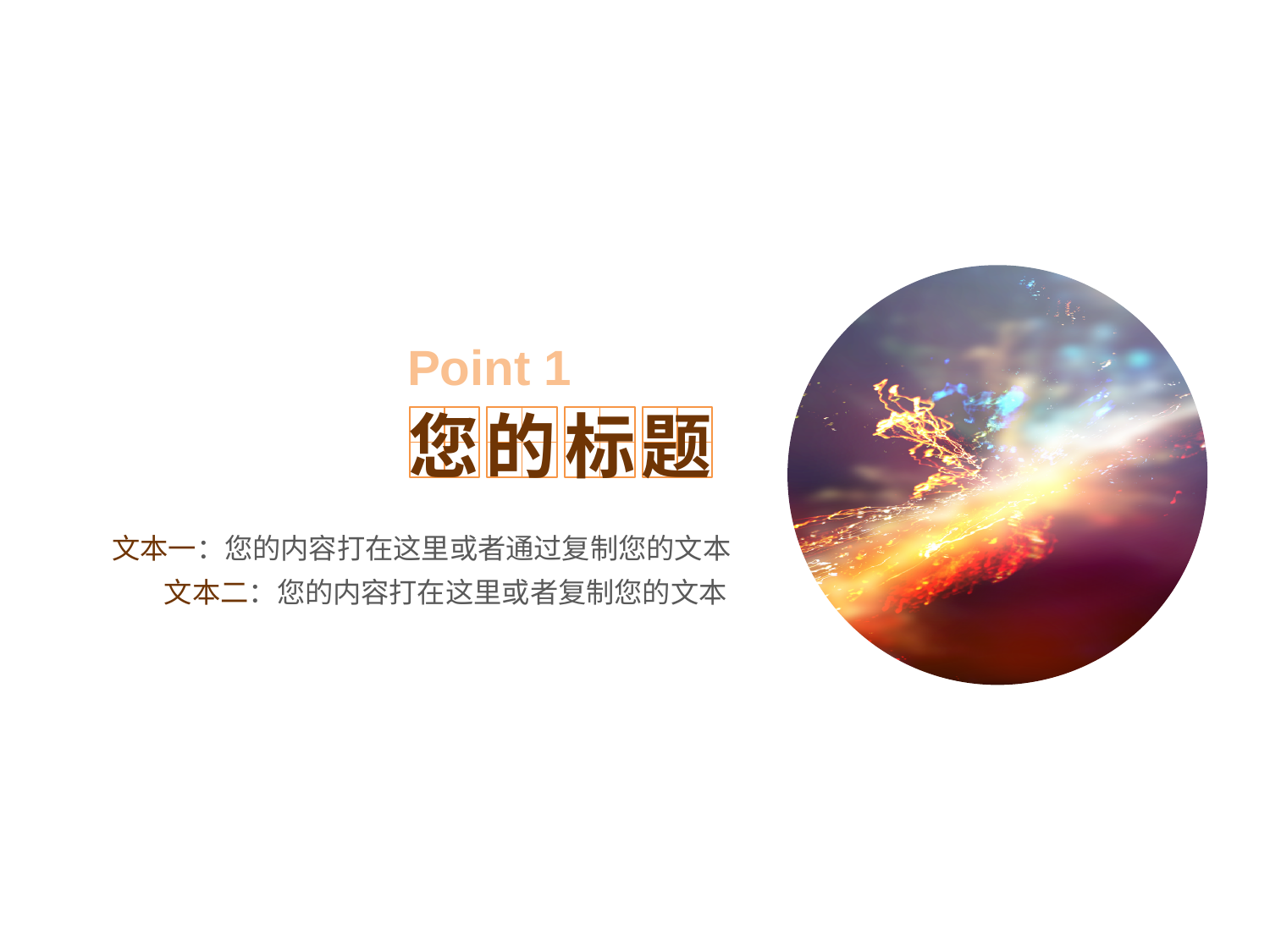

Point 1
您
的
标
题

文本一：您的内容打在这里或者通过复制您的文本
文本二：您的内容打在这里或者复制您的文本